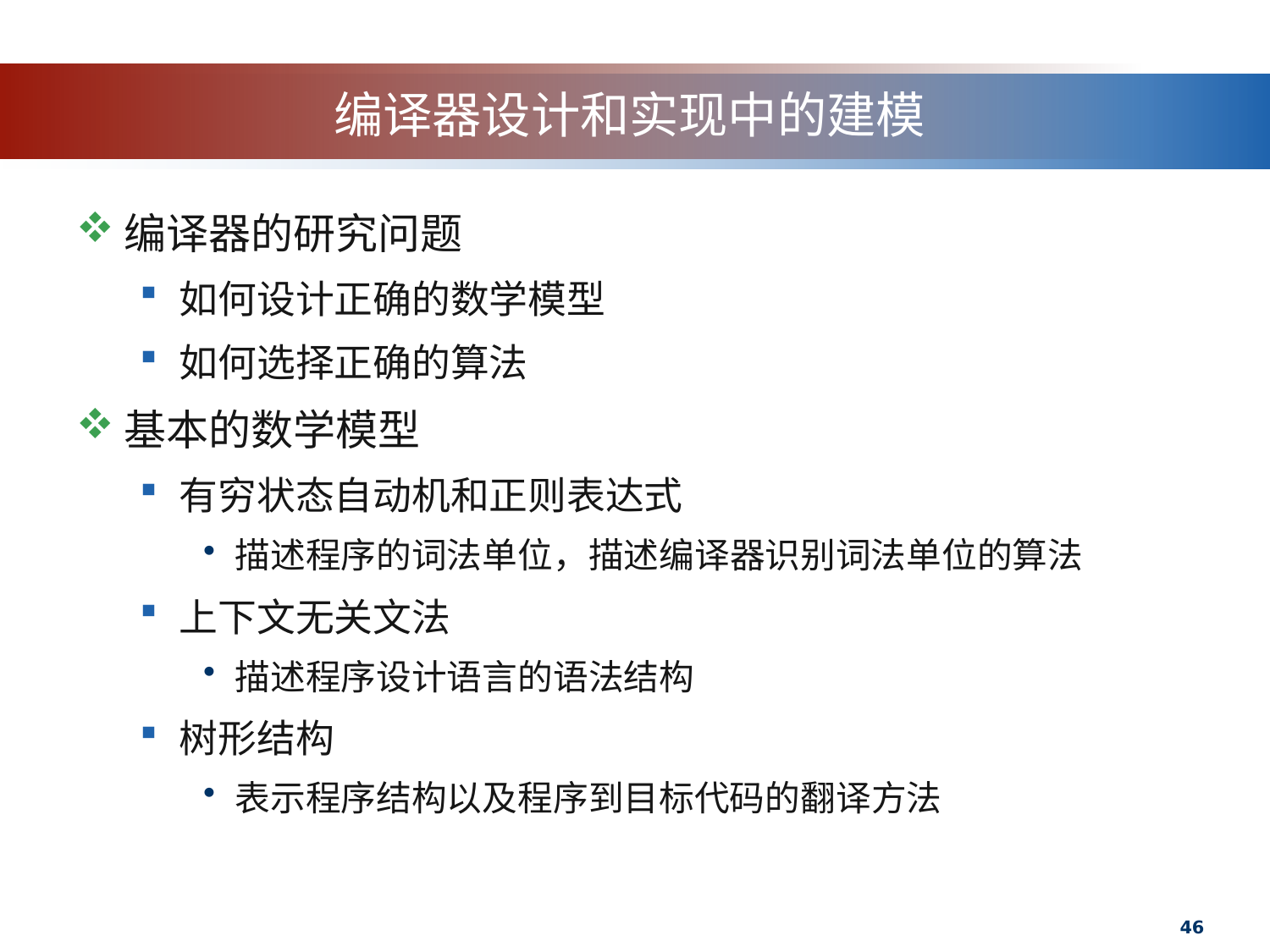

# 编译器设计和实现中的建模
编译器的研究问题
如何设计正确的数学模型
如何选择正确的算法
基本的数学模型
有穷状态自动机和正则表达式
描述程序的词法单位，描述编译器识别词法单位的算法
上下文无关文法
描述程序设计语言的语法结构
树形结构
表示程序结构以及程序到目标代码的翻译方法
46